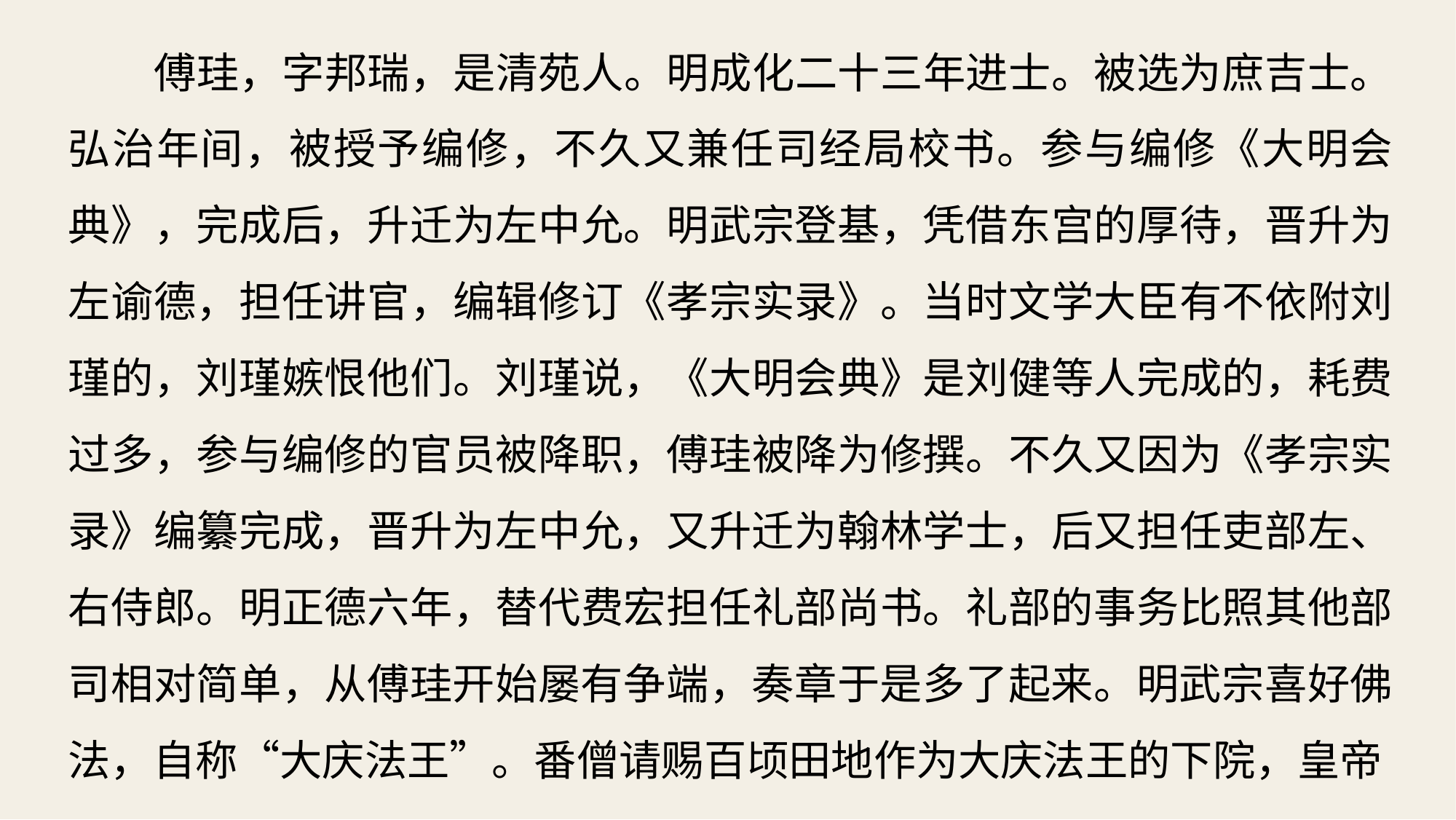

傅珪，字邦瑞，是清苑人。明成化二十三年进士。被选为庶吉士。弘治年间，被授予编修，不久又兼任司经局校书。参与编修《大明会典》，完成后，升迁为左中允。明武宗登基，凭借东宫的厚待，晋升为左谕德，担任讲官，编辑修订《孝宗实录》。当时文学大臣有不依附刘瑾的，刘瑾嫉恨他们。刘瑾说，《大明会典》是刘健等人完成的，耗费过多，参与编修的官员被降职，傅珪被降为修撰。不久又因为《孝宗实录》编纂完成，晋升为左中允，又升迁为翰林学士，后又担任吏部左、右侍郎。明正德六年，替代费宏担任礼部尚书。礼部的事务比照其他部司相对简单，从傅珪开始屡有争端，奏章于是多了起来。明武宗喜好佛法，自称“大庆法王”。番僧请赐百顷田地作为大庆法王的下院，皇帝